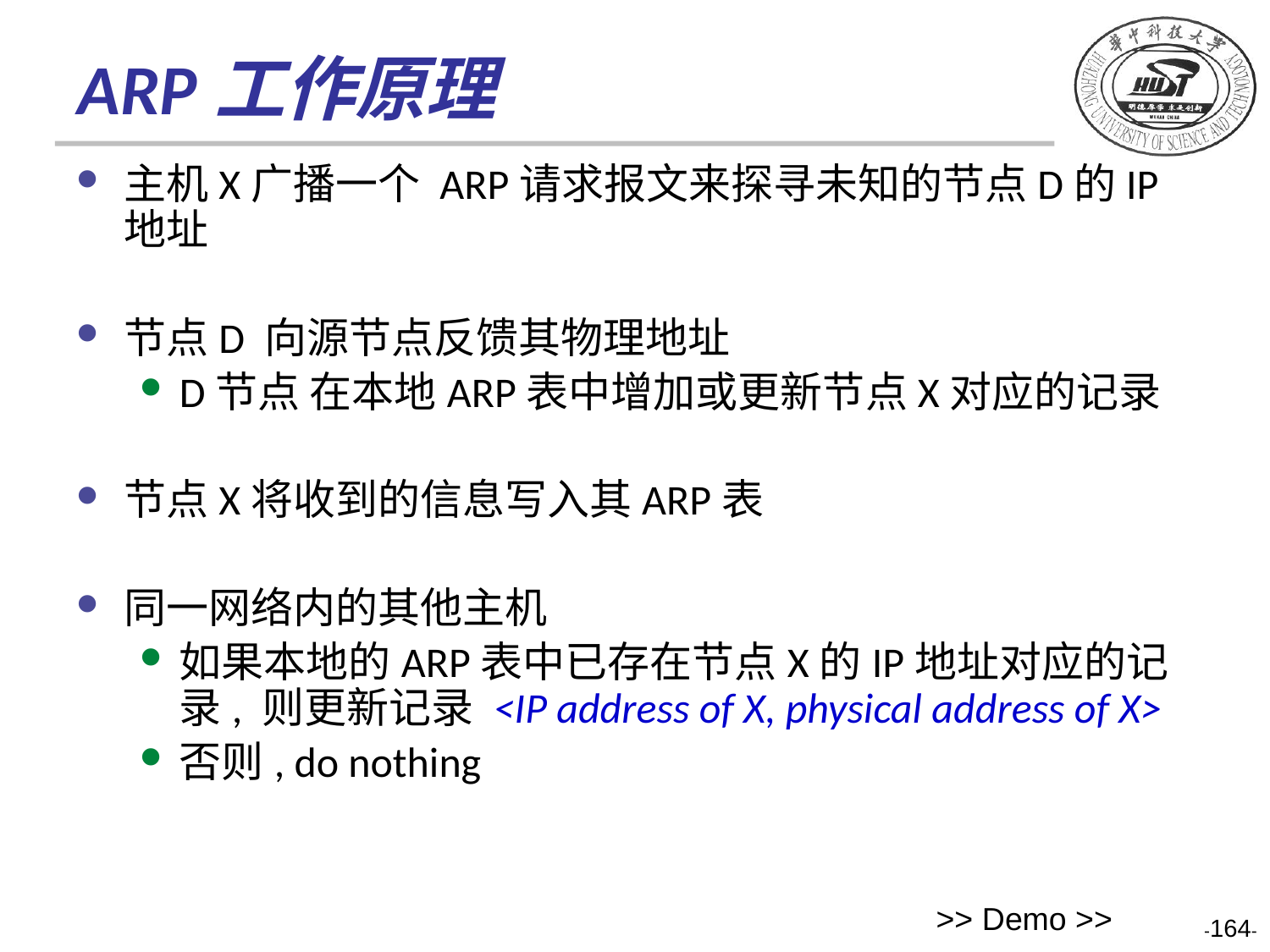

# ARP工作原理
主机X广播一个 ARP请求报文来探寻未知的节点D的IP地址

节点D 向源节点反馈其物理地址
D节点 在本地ARP表中增加或更新节点X对应的记录

节点X将收到的信息写入其ARP表

同一网络内的其他主机
如果本地的ARP表中已存在节点X的IP地址对应的记录, 则更新记录 <IP address of X, physical address of X>
否则, do nothing
>> Demo >>
-164-